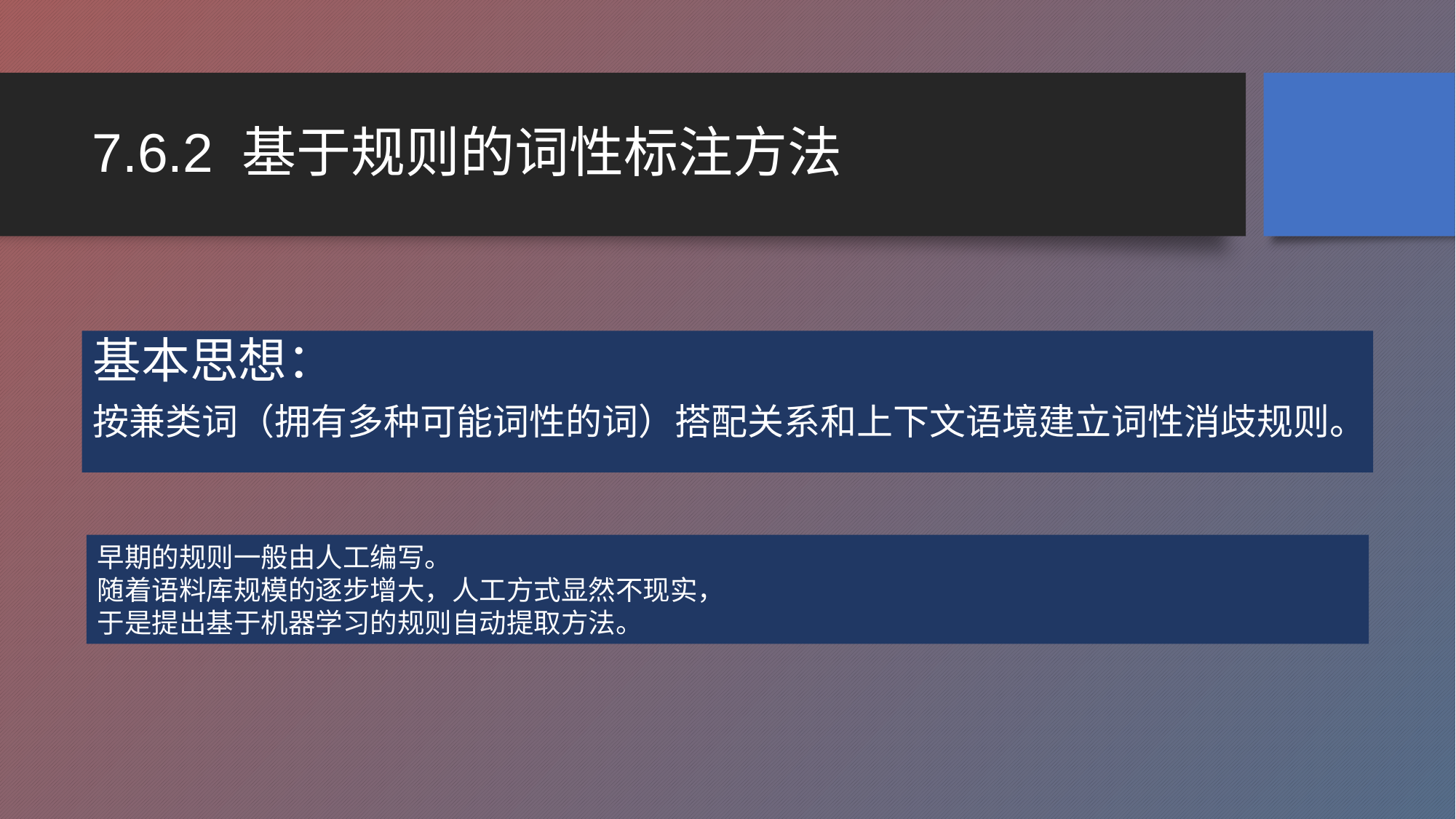

# 7.6.2 基于规则的词性标注方法
基本思想：
按兼类词（拥有多种可能词性的词）搭配关系和上下文语境建立词性消歧规则。
早期的规则一般由人工编写。
随着语料库规模的逐步增大，人工方式显然不现实，
于是提出基于机器学习的规则自动提取方法。